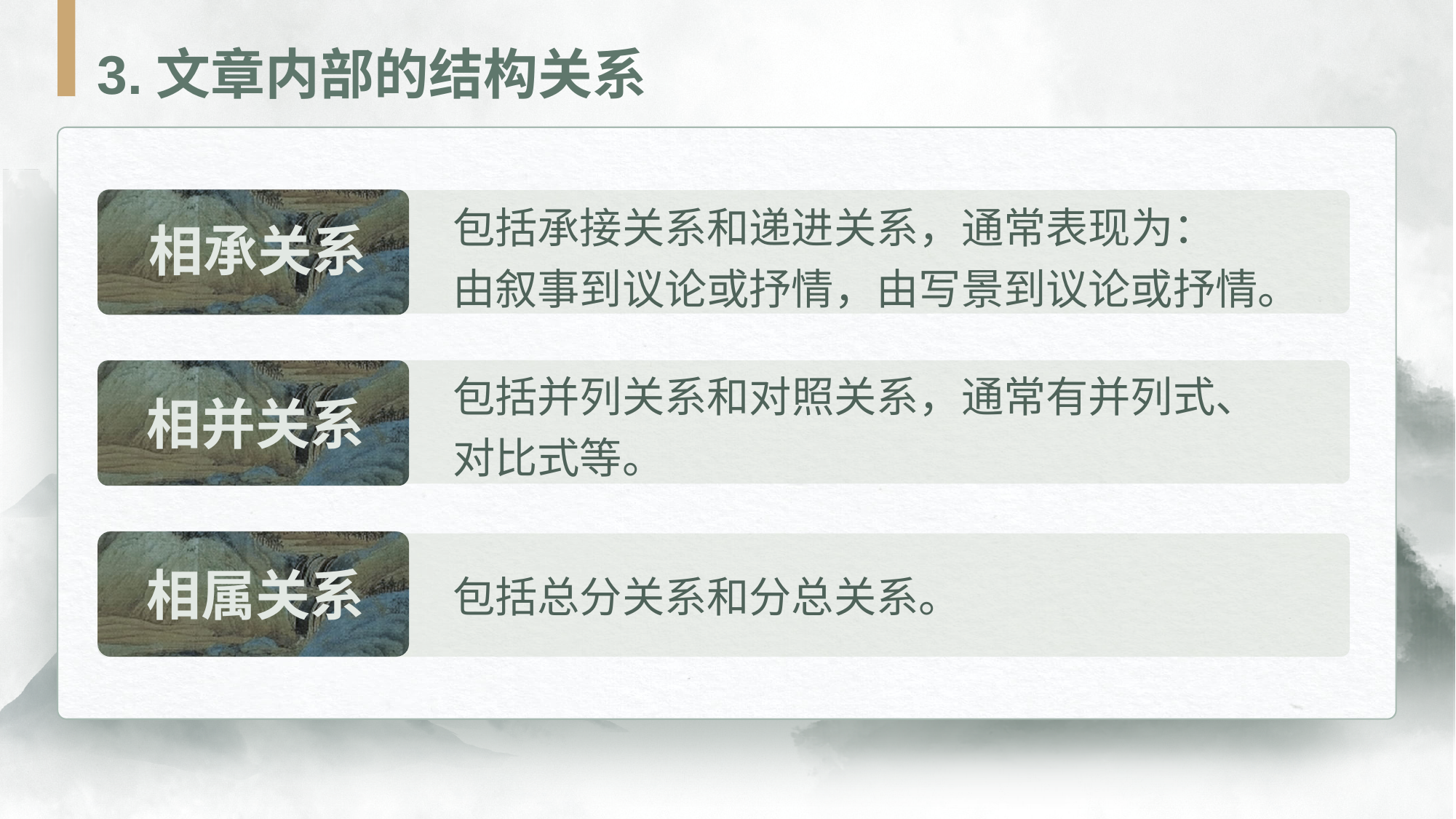

3.文章内部的结构关系

包括承接关系和递进关系，通常表现为：
由叙事到议论或抒情，由写景到议论或抒情。

相承关系
包括并列关系和对照关系，通常有并列式、对比式等。

相并关系

包括总分关系和分总关系。
相属关系